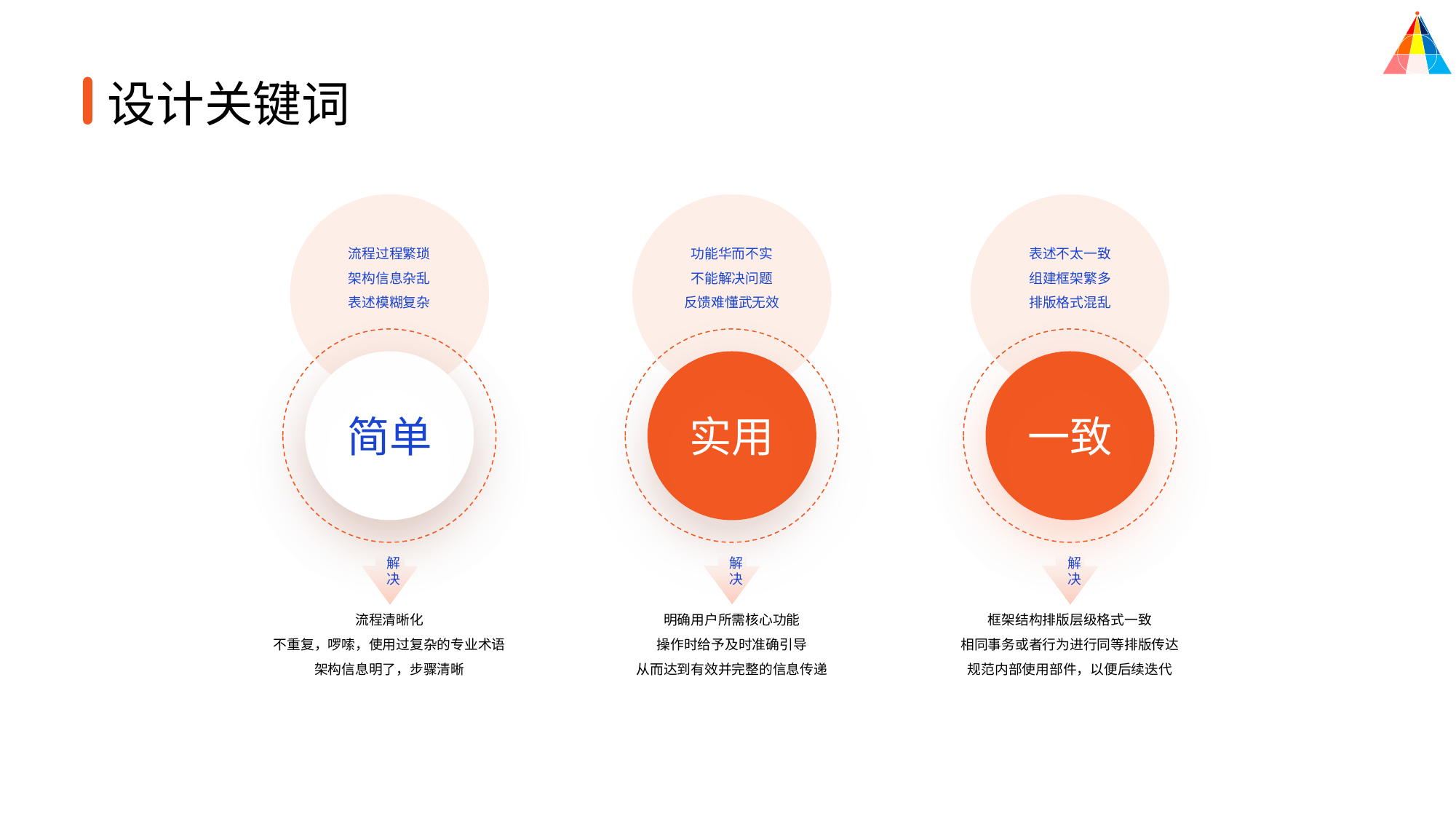

设计关键词

流程过程繁琐
架构信息杂乱
表述模糊复杂
功能华而不实
不能解决问题
反馈难懂武无效
表述不太一致
组建框架繁多
排版格式混乱

简单
实用
一致
解决
解决
解决

流程清晰化
不重复，啰嗦，使用过复杂的专业术语
架构信息明了，步骤清晰
明确用户所需核心功能
操作时给予及时准确引导
从而达到有效并完整的信息传递
框架结构排版层级格式一致
相同事务或者行为进行同等排版传达
规范内部使用部件，以便后续迭代